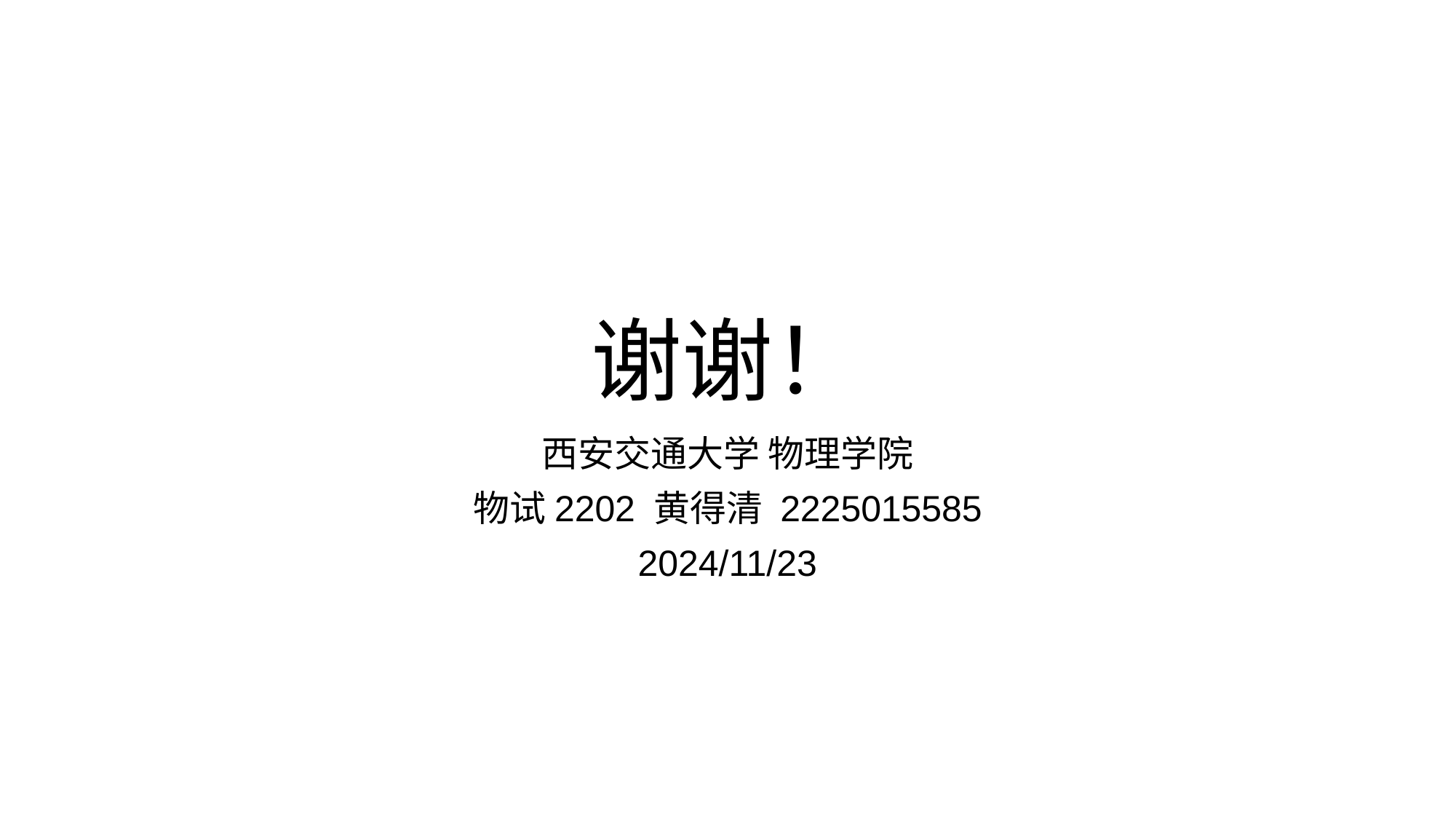

# 谢谢！
西安交通大学 物理学院
物试2202 黄得清 2225015585
2024/11/23